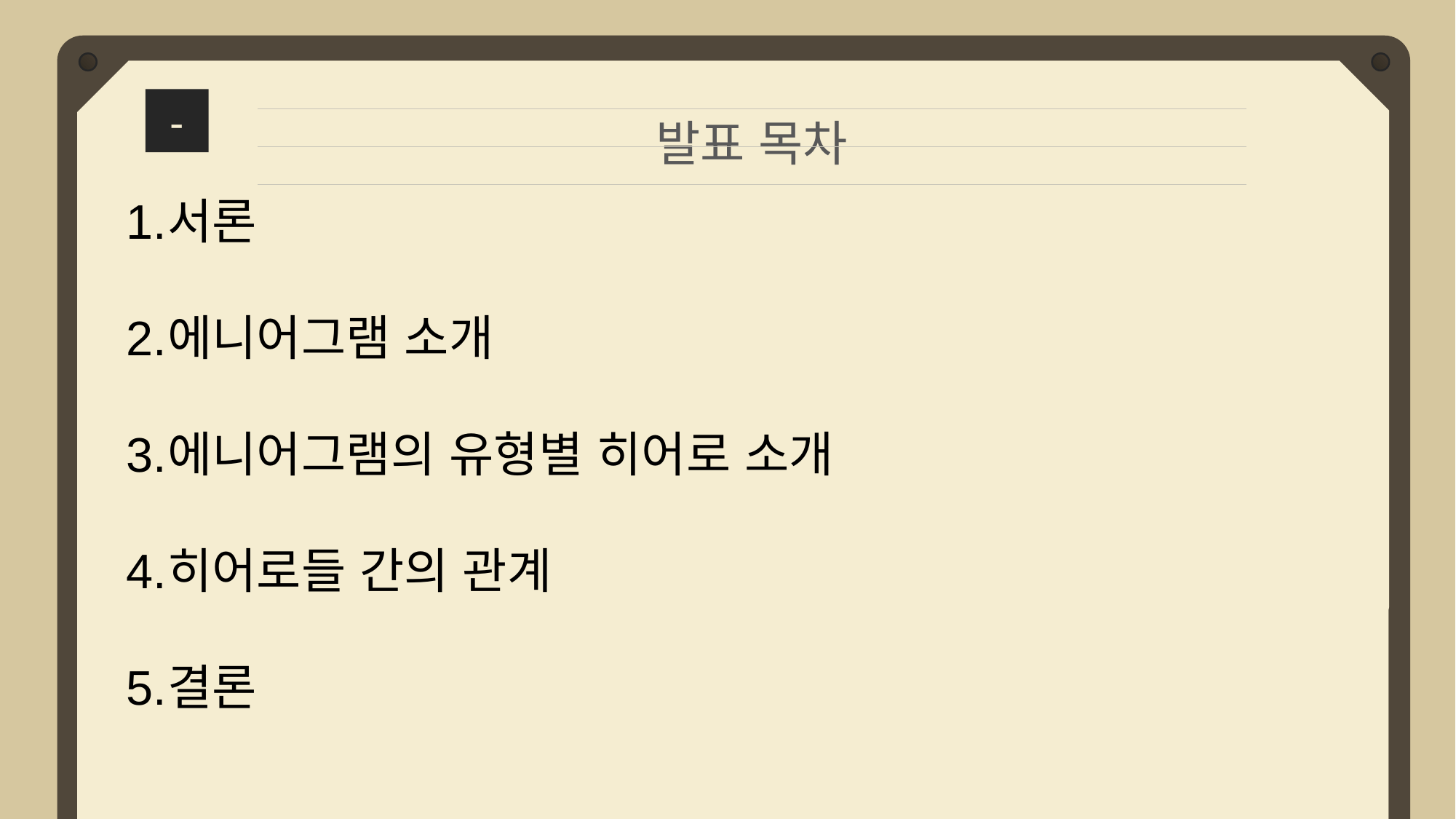

-
발표 목차
서론

에니어그램 소개

에니어그램의 유형별 히어로 소개

히어로들 간의 관계

결론